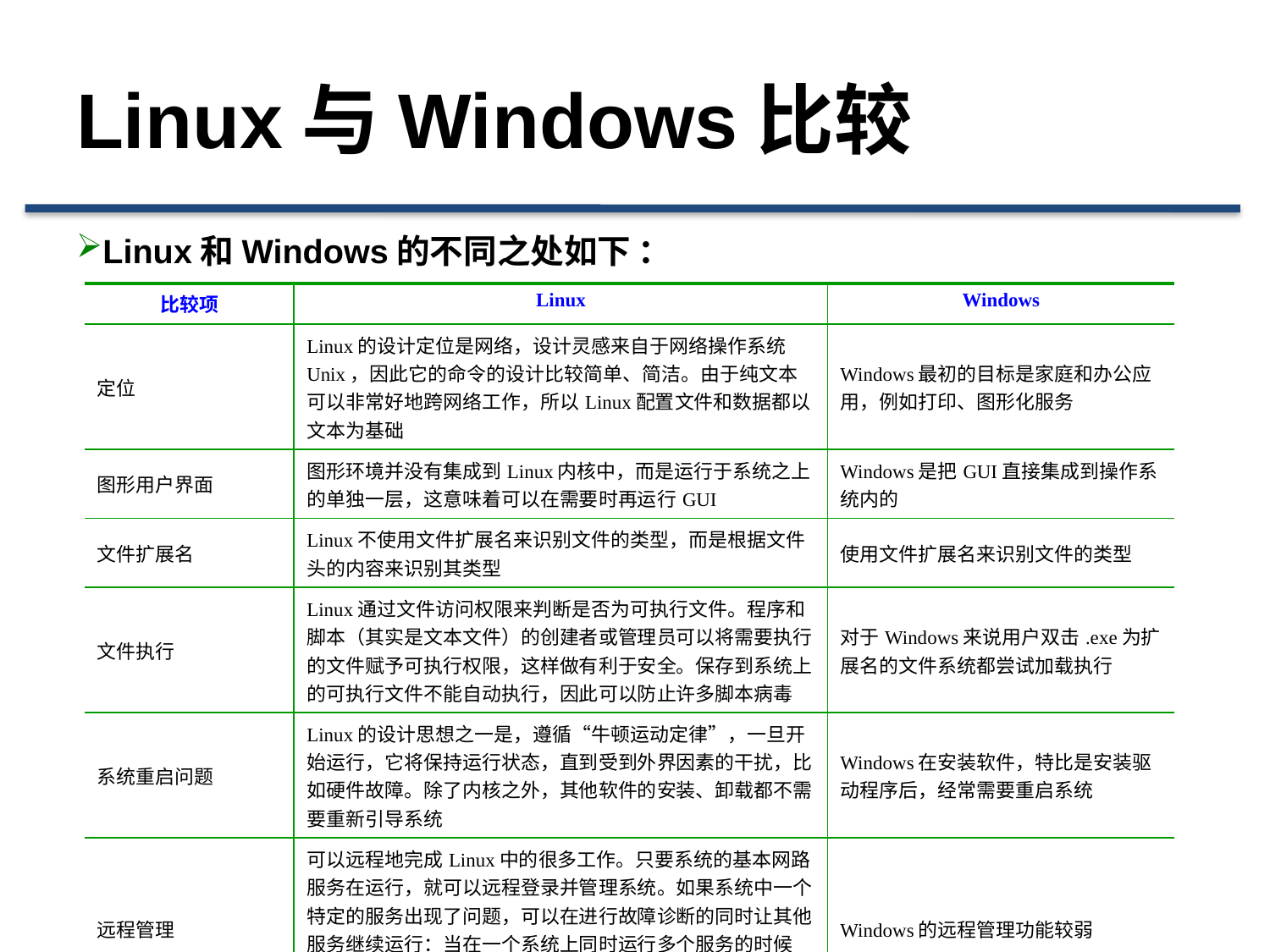

# Linux与Windows比较
Linux和Windows的不同之处如下 ：
| 比较项 | Linux | Windows |
| --- | --- | --- |
| 定位 | Linux的设计定位是网络，设计灵感来自于网络操作系统Unix，因此它的命令的设计比较简单、简洁。由于纯文本可以非常好地跨网络工作，所以Linux配置文件和数据都以文本为基础 | Windows最初的目标是家庭和办公应用，例如打印、图形化服务 |
| 图形用户界面 | 图形环境并没有集成到Linux内核中，而是运行于系统之上的单独一层，这意味着可以在需要时再运行GUI | Windows是把GUI直接集成到操作系统内的 |
| 文件扩展名 | Linux不使用文件扩展名来识别文件的类型，而是根据文件头的内容来识别其类型 | 使用文件扩展名来识别文件的类型 |
| 文件执行 | Linux通过文件访问权限来判断是否为可执行文件。程序和脚本（其实是文本文件）的创建者或管理员可以将需要执行的文件赋予可执行权限，这样做有利于安全。保存到系统上的可执行文件不能自动执行，因此可以防止许多脚本病毒 | 对于Windows来说用户双击.exe为扩展名的文件系统都尝试加载执行 |
| 系统重启问题 | Linux的设计思想之一是，遵循“牛顿运动定律”，一旦开始运行，它将保持运行状态，直到受到外界因素的干扰，比如硬件故障。除了内核之外，其他软件的安装、卸载都不需要重新引导系统 | Windows在安装软件，特比是安装驱动程序后，经常需要重启系统 |
| 远程管理 | 可以远程地完成Linux中的很多工作。只要系统的基本网路服务在运行，就可以远程登录并管理系统。如果系统中一个特定的服务出现了问题，可以在进行故障诊断的同时让其他服务继续运行：当在一个系统上同时运行多个服务的时候（例如同时运行FTP、DNS、WWW服务），这种管理方式非常重要 | Windows的远程管理功能较弱 |